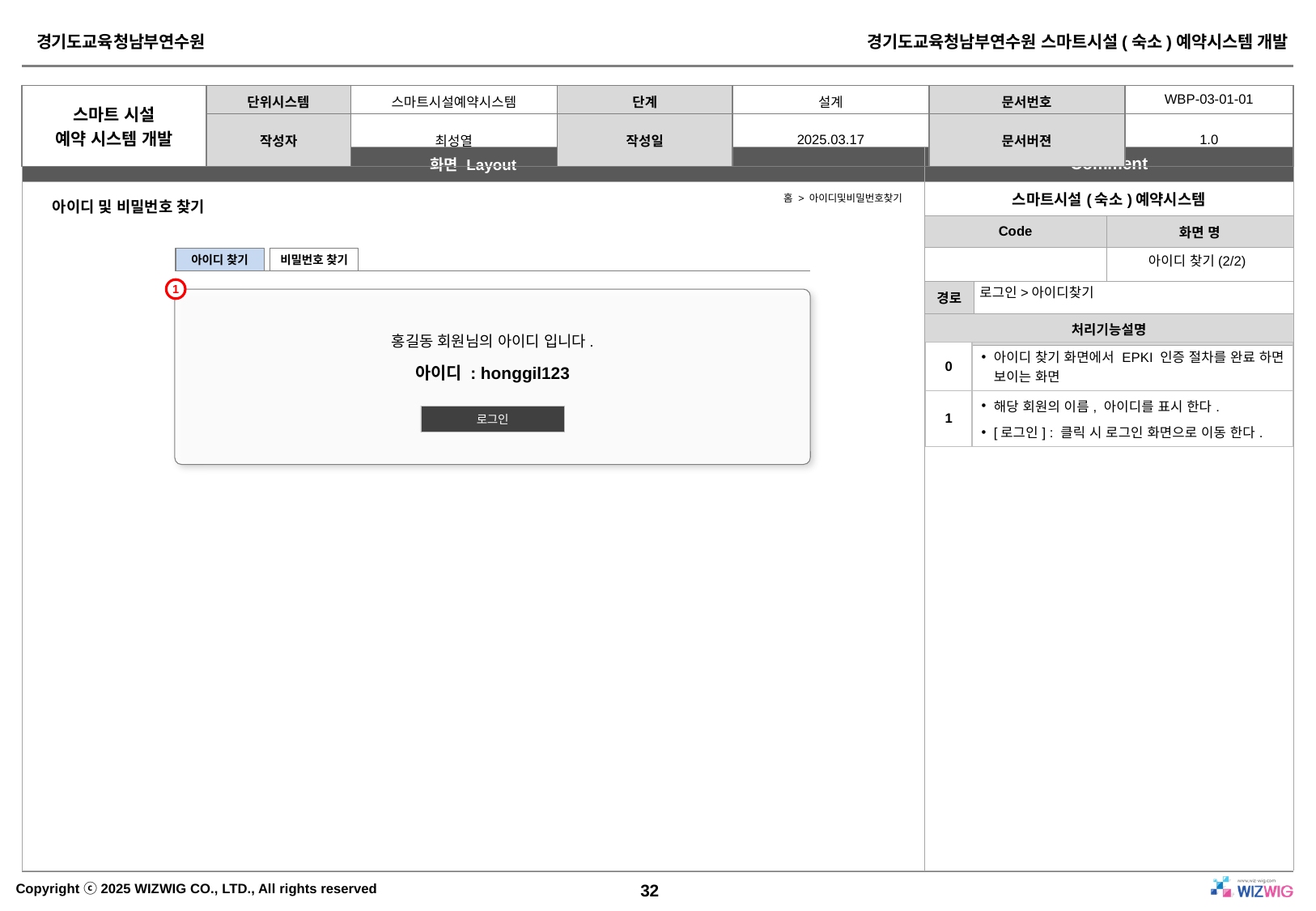

홈 > 아이디및비밀번호찾기
아이디 및 비밀번호 찾기
아이디 찾기(2/2)
아이디 찾기
비밀번호 찾기
로그인>아이디찾기
1

홍길동 회원님의 아이디 입니다.
| 0 | 아이디 찾기 화면에서 EPKI 인증 절차를 완료 하면 보이는 화면 |
| --- | --- |
| 1 | 해당 회원의 이름, 아이디를 표시 한다. [로그인] : 클릭 시 로그인 화면으로 이동 한다. |
아이디 : honggil123
로그인